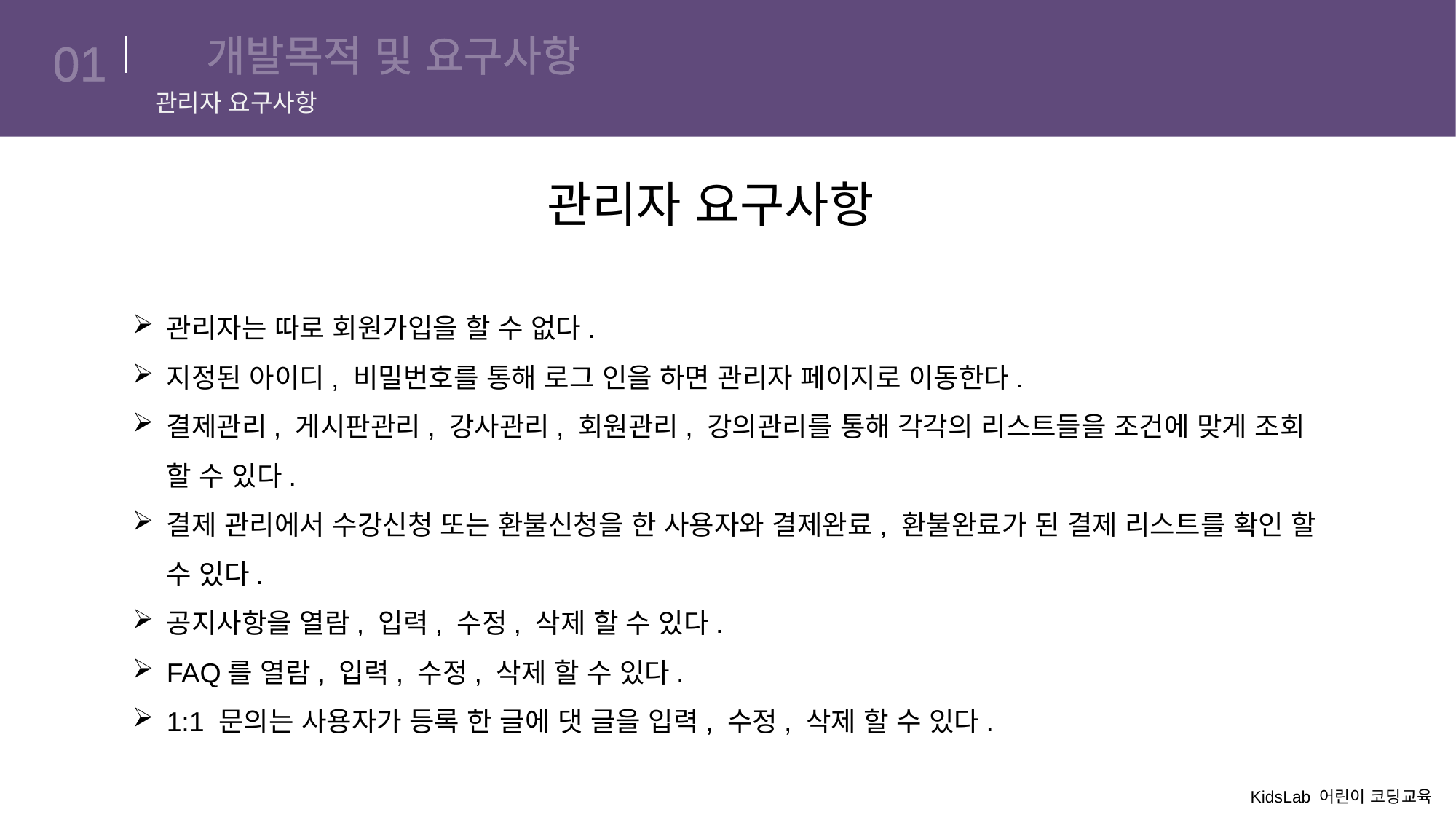

# 개발목적 및 요구사항
01
관리자 요구사항
관리자 요구사항
관리자는 따로 회원가입을 할 수 없다.
지정된 아이디, 비밀번호를 통해 로그 인을 하면 관리자 페이지로 이동한다.
결제관리, 게시판관리, 강사관리, 회원관리, 강의관리를 통해 각각의 리스트들을 조건에 맞게 조회 할 수 있다.
결제 관리에서 수강신청 또는 환불신청을 한 사용자와 결제완료, 환불완료가 된 결제 리스트를 확인 할 수 있다.
공지사항을 열람, 입력, 수정, 삭제 할 수 있다.
FAQ를 열람, 입력, 수정, 삭제 할 수 있다.
1:1 문의는 사용자가 등록 한 글에 댓 글을 입력, 수정, 삭제 할 수 있다.